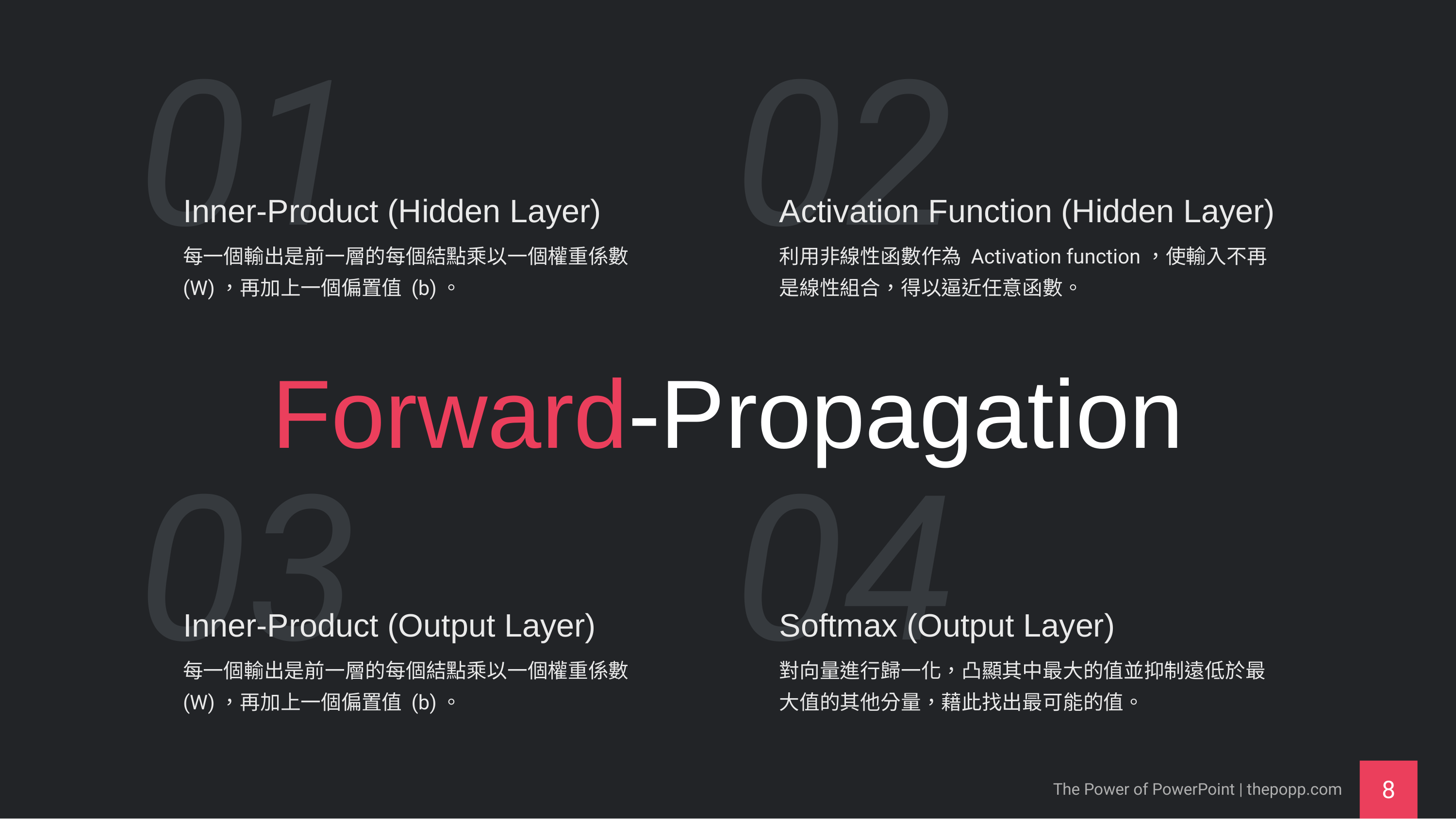

01
02
Inner-Product (Hidden Layer)
Activation Function (Hidden Layer)
每一個輸出是前一層的每個結點乘以一個權重係數 (W)，再加上一個偏置值 (b)。
利用非線性函數作為 Activation function，使輸入不再是線性組合，得以逼近任意函數。
# Forward-Propagation
03
04
Inner-Product (Output Layer)
Softmax (Output Layer)
每一個輸出是前一層的每個結點乘以一個權重係數 (W)，再加上一個偏置值 (b)。
對向量進行歸一化，凸顯其中最大的值並抑制遠低於最大值的其他分量，藉此找出最可能的值。
The Power of PowerPoint | thepopp.com
8